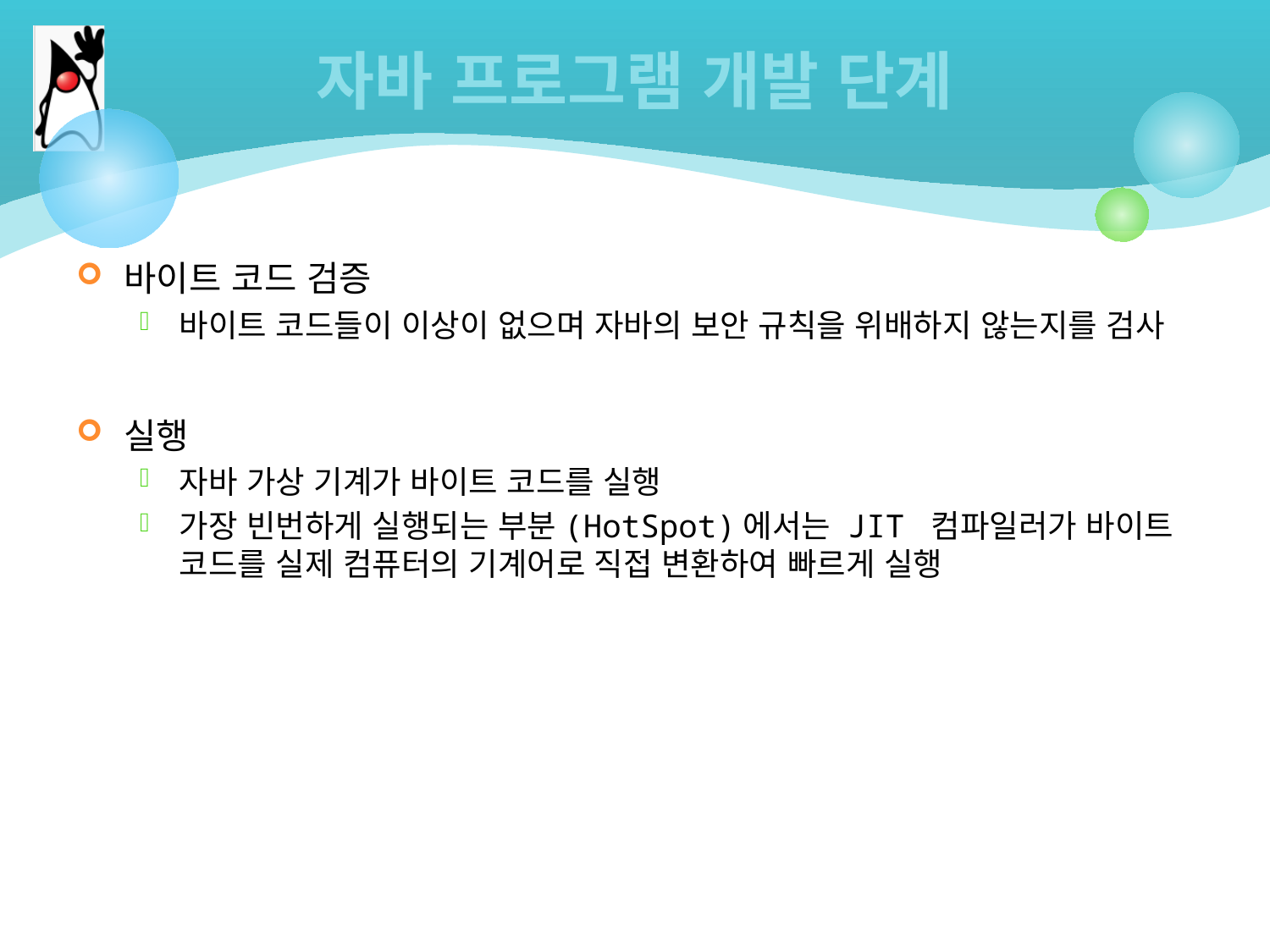

# 자바 프로그램 개발 단계
바이트 코드 검증
바이트 코드들이 이상이 없으며 자바의 보안 규칙을 위배하지 않는지를 검사

실행
자바 가상 기계가 바이트 코드를 실행
가장 빈번하게 실행되는 부분(HotSpot)에서는 JIT 컴파일러가 바이트 코드를 실제 컴퓨터의 기계어로 직접 변환하여 빠르게 실행